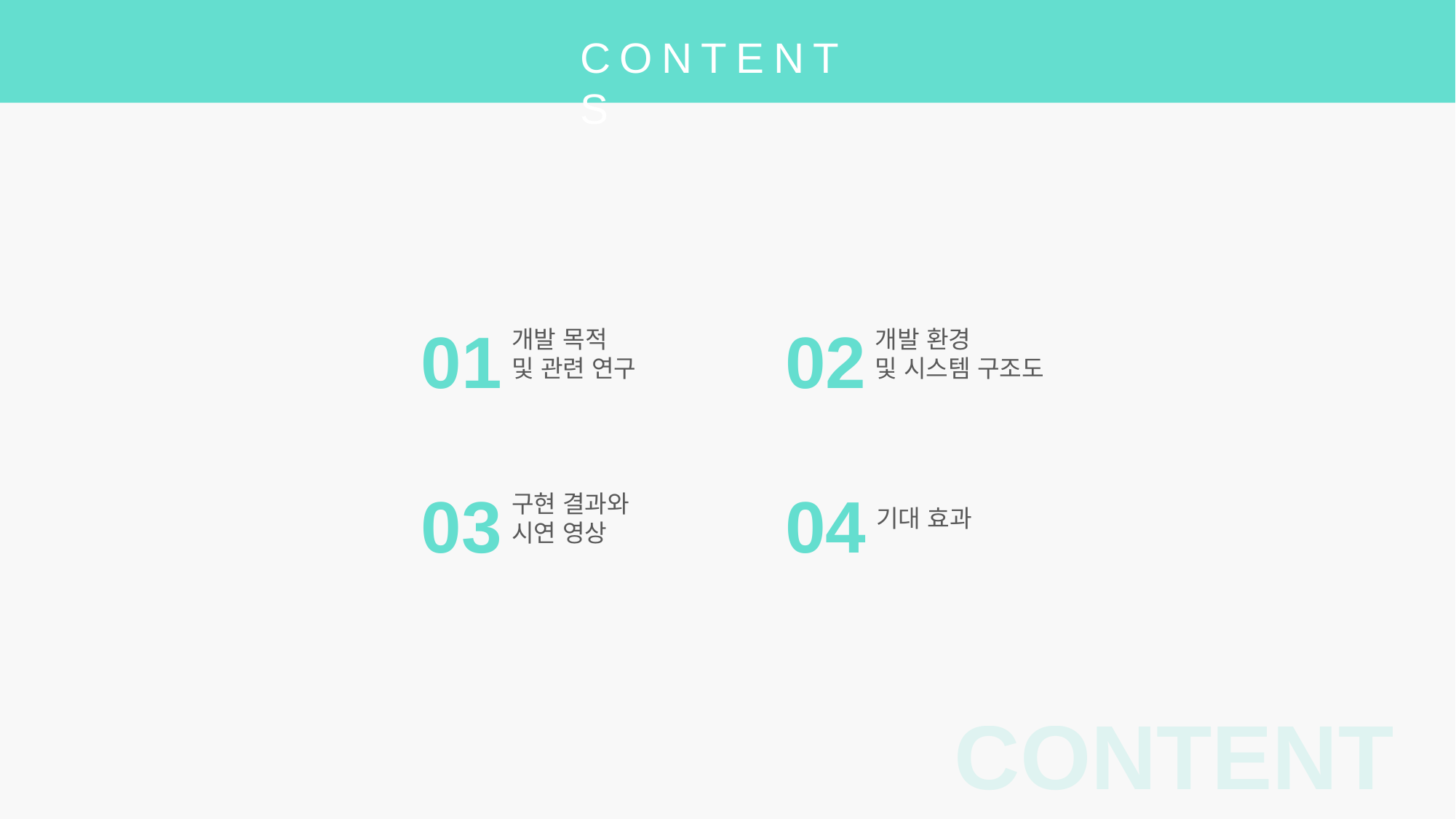

CONTENTS
01
개발 목적
및 관련 연구
02
개발 환경
및 시스템 구조도
03
구현 결과와
시연 영상
04
기대 효과
CONTENTS